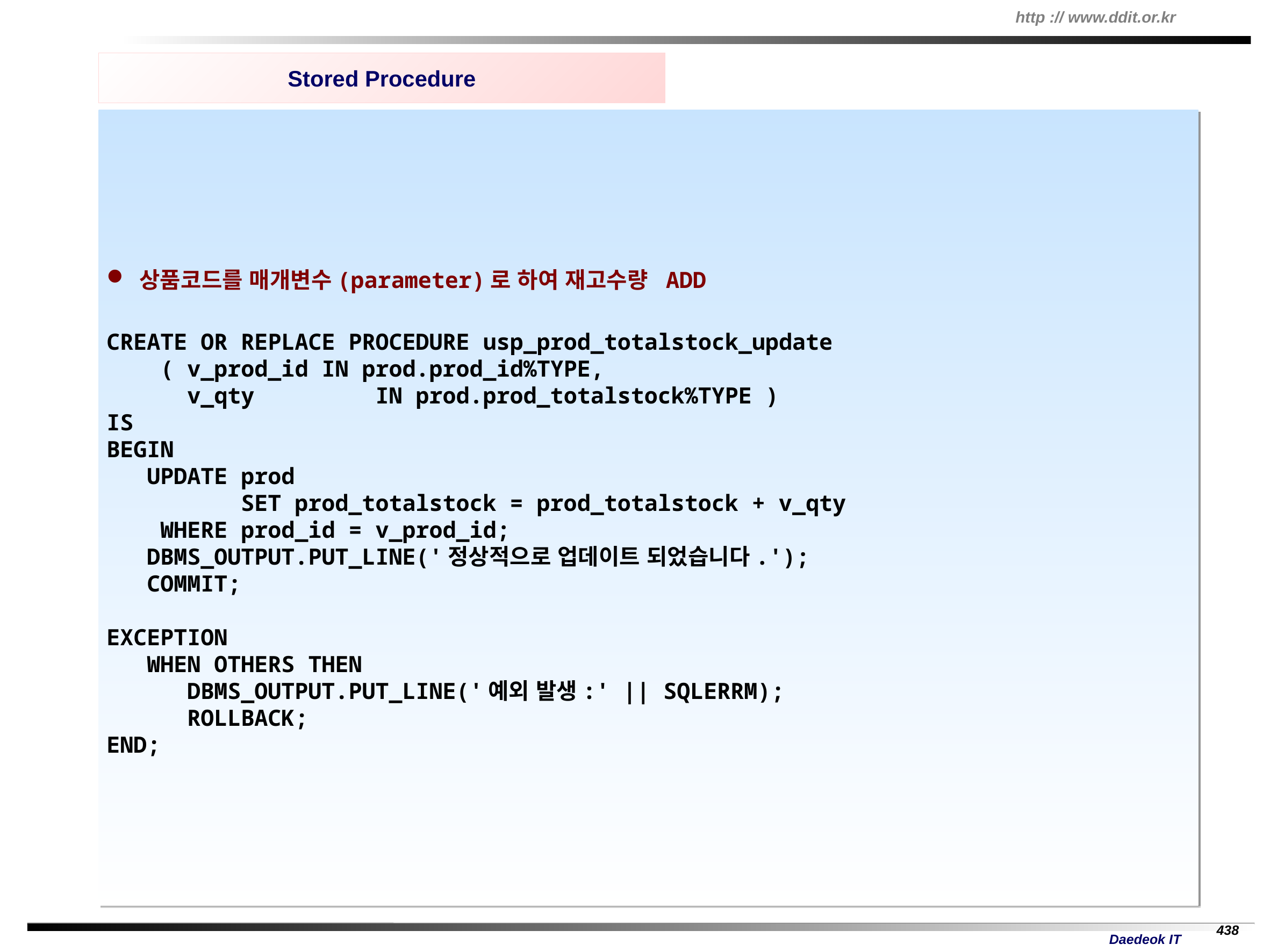

Stored Procedure
 상품코드를 매개변수(parameter)로 하여 재고수량  ADD

CREATE OR REPLACE PROCEDURE usp_prod_totalstock_update
    ( v_prod_id IN prod.prod_id%TYPE,
      v_qty         IN prod.prod_totalstock%TYPE )
IS
BEGIN
   UPDATE prod
          SET prod_totalstock = prod_totalstock + v_qty
    WHERE prod_id = v_prod_id;
   DBMS_OUTPUT.PUT_LINE('정상적으로 업데이트 되었습니다.');
   COMMIT;

EXCEPTION
   WHEN OTHERS THEN
      DBMS_OUTPUT.PUT_LINE('예외 발생:' || SQLERRM);
      ROLLBACK;
END;